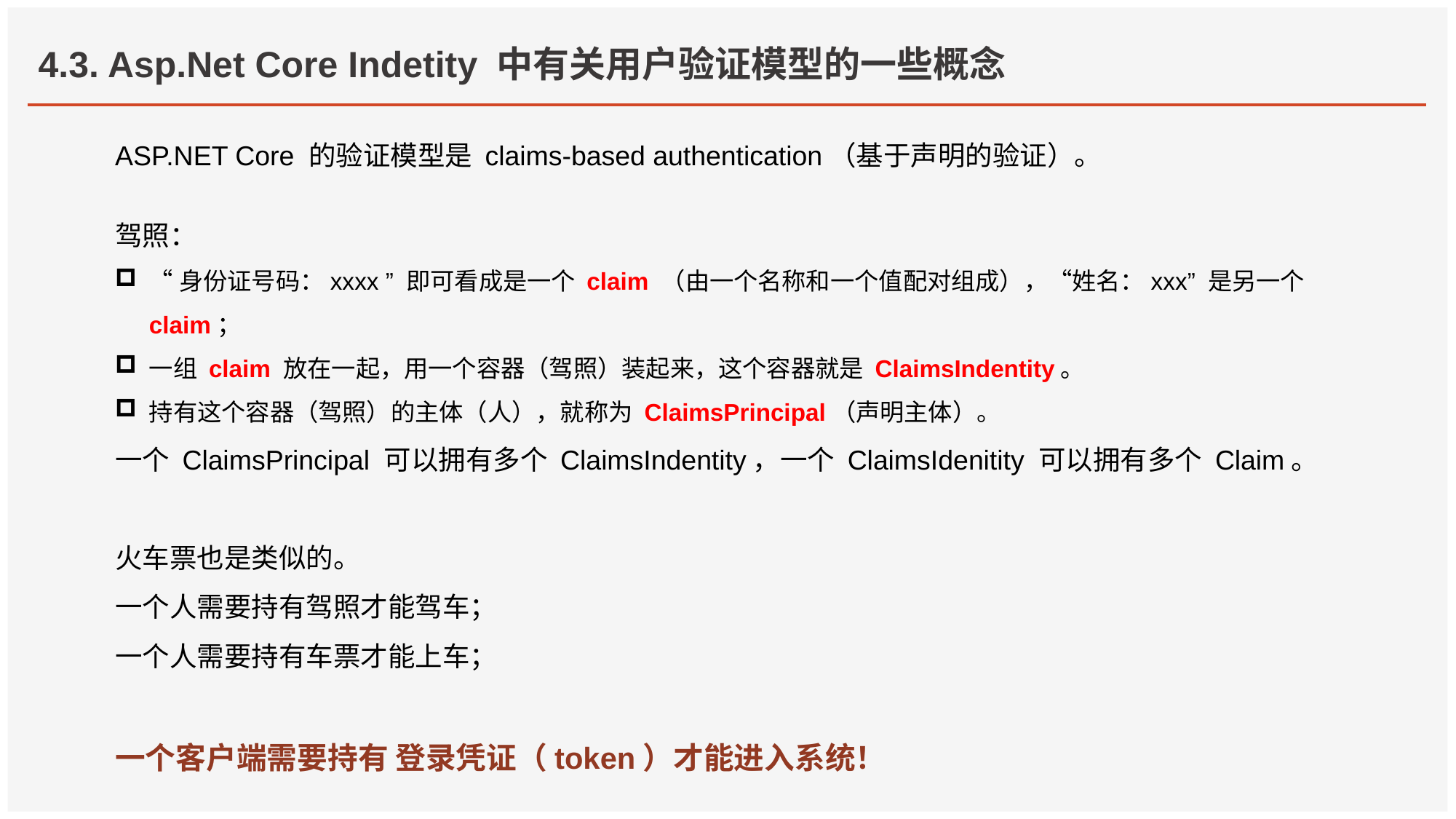

# 4.3. Asp.Net Core Indetity 中有关用户验证模型的一些概念
ASP.NET Core 的验证模型是 claims-based authentication（基于声明的验证）。
驾照：
“身份证号码：xxxx ” 即可看成是一个 claim （由一个名称和一个值配对组成），“姓名：xxx” 是另一个 claim；
一组 claim 放在一起，用一个容器（驾照）装起来，这个容器就是 ClaimsIndentity。
持有这个容器（驾照）的主体（人），就称为 ClaimsPrincipal（声明主体）。
一个 ClaimsPrincipal 可以拥有多个 ClaimsIndentity，一个 ClaimsIdenitity 可以拥有多个 Claim。

火车票也是类似的。
一个人需要持有驾照才能驾车；
一个人需要持有车票才能上车；

一个客户端需要持有 登录凭证（token）才能进入系统！